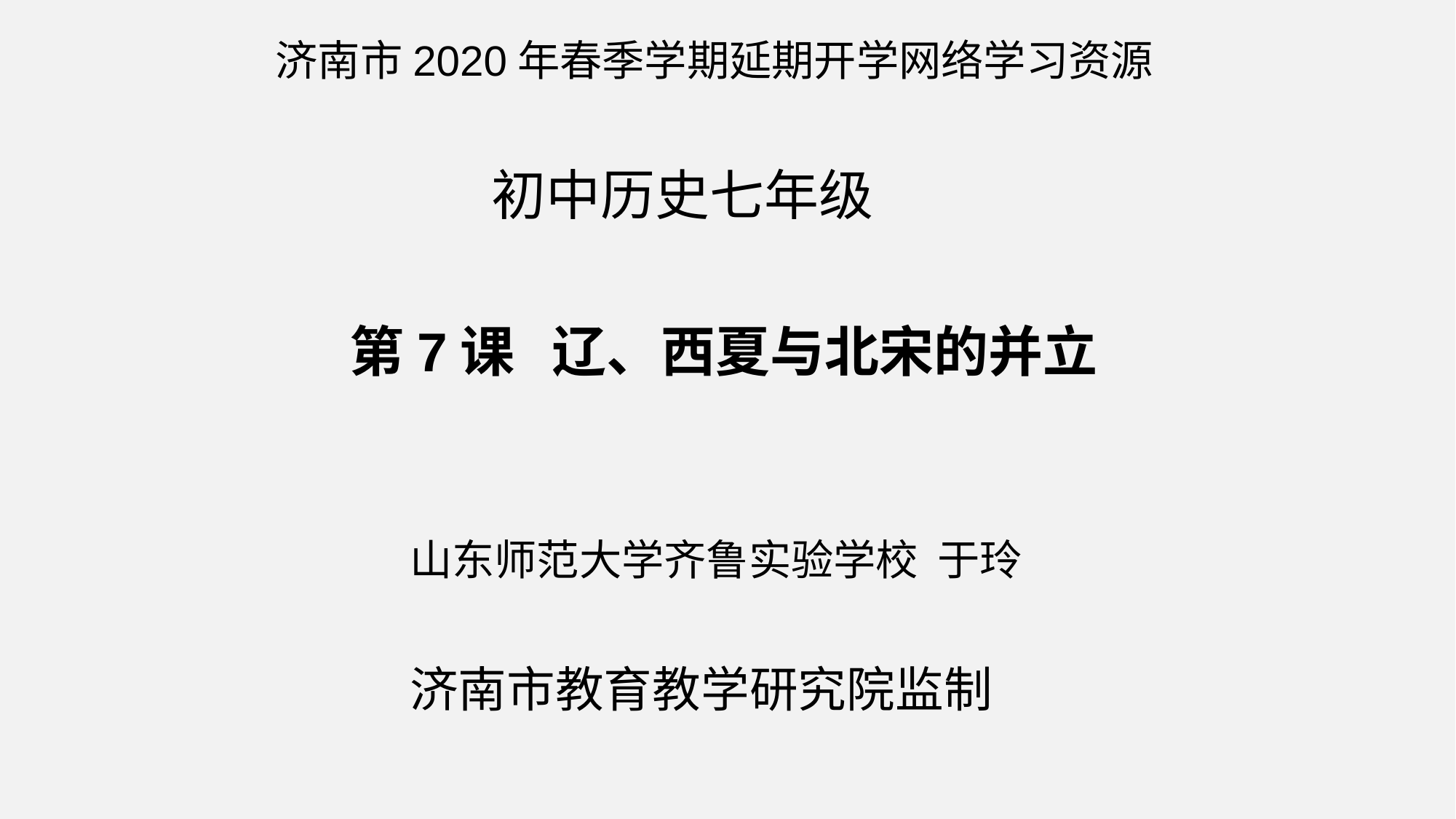

济南市2020年春季学期延期开学网络学习资源
初中历史七年级

第7课   辽、西夏与北宋的并立
山东师范大学齐鲁实验学校  于玲
济南市教育教学研究院监制